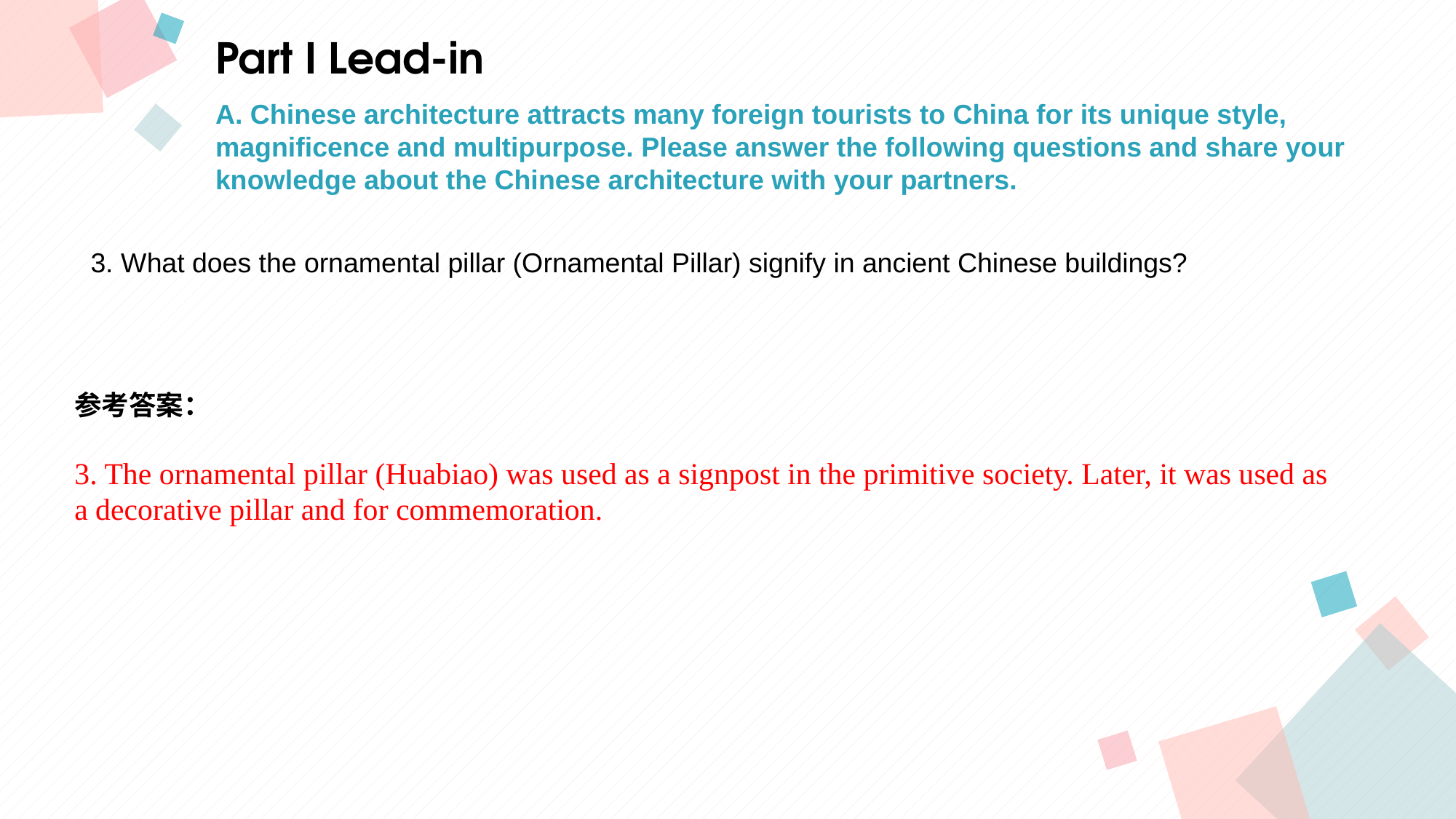

Part I Lead-in
A. Chinese architecture attracts many foreign tourists to China for its unique style, magnificence and multipurpose. Please answer the following questions and share your knowledge about the Chinese architecture with your partners.
3. What does the ornamental pillar (Ornamental Pillar) signify in ancient Chinese buildings?

参考答案：

3. The ornamental pillar (Huabiao) was used as a signpost in the primitive society. Later, it was used as a decorative pillar and for commemoration.